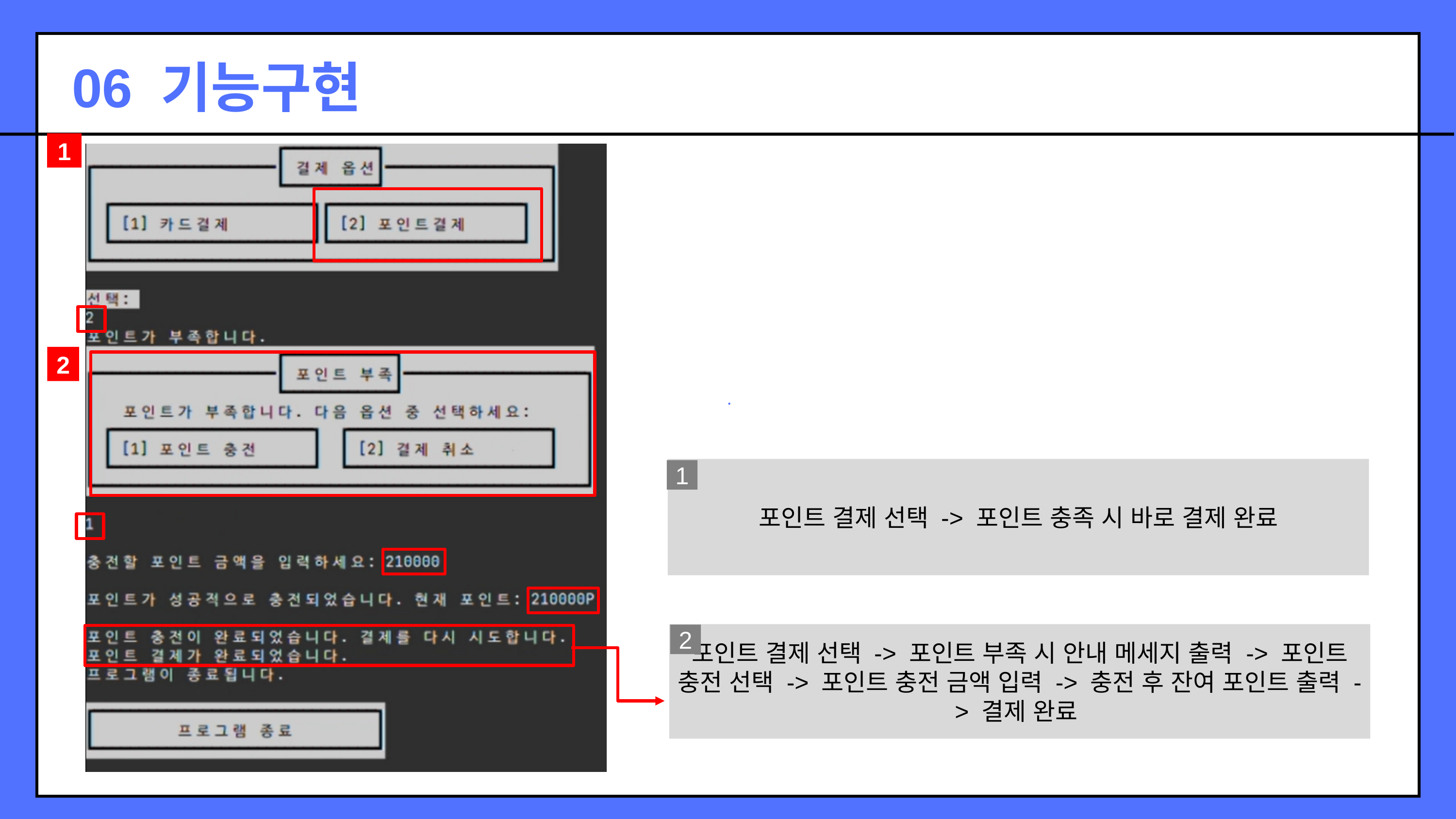

06 기능구현
1

2

.
포인트 결제 선택 -> 포인트 충족 시 바로 결제 완료
1

포인트 결제 선택 -> 포인트 부족 시 안내 메세지 출력 -> 포인트 충전 선택 -> 포인트 충전 금액 입력 -> 충전 후 잔여 포인트 출력 -> 결제 완료
2